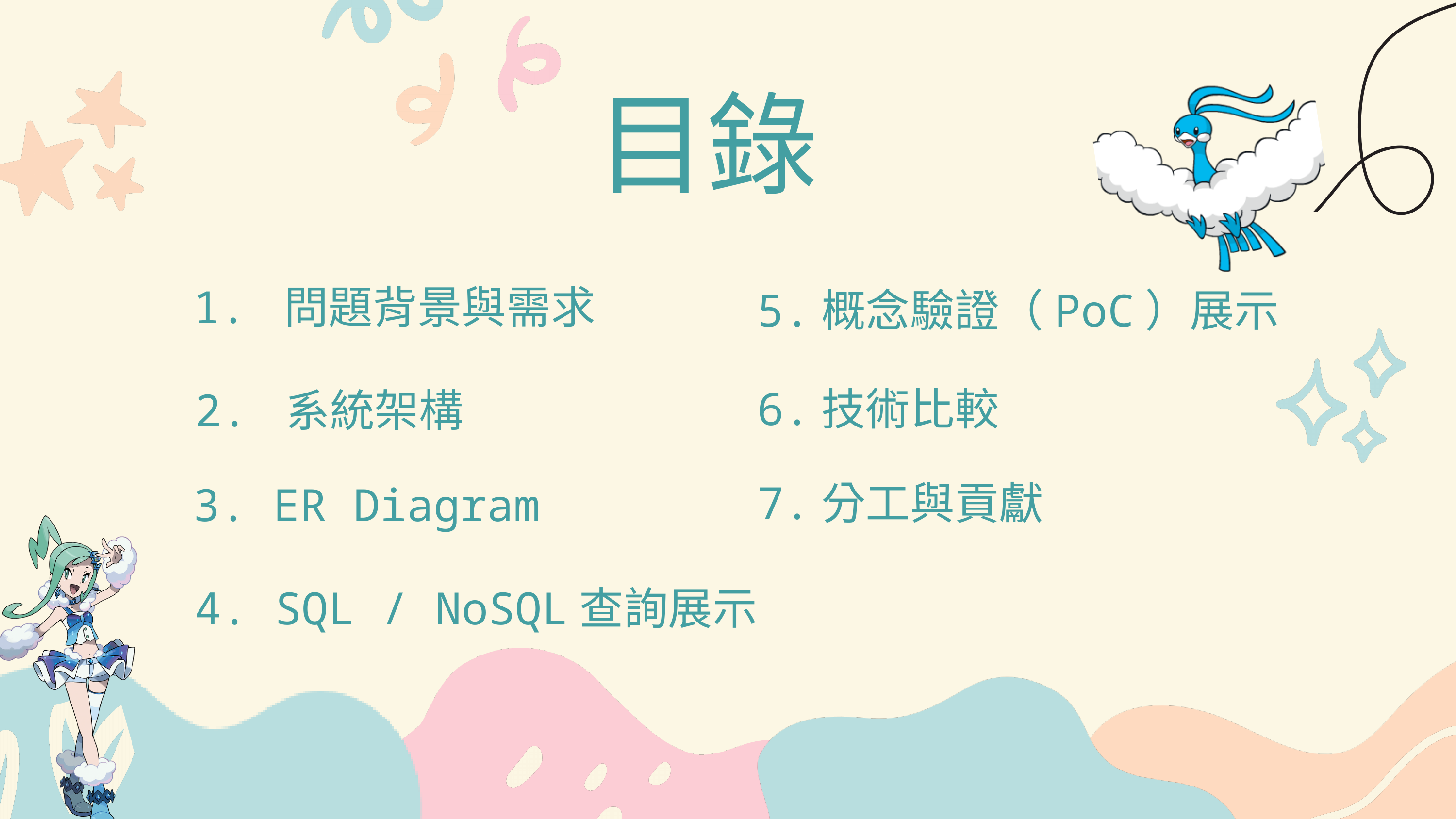

目錄

1. 問題背景與需求
2. 系統架構
3. ER Diagram
4. SQL / NoSQL查詢展示
5.概念驗證（PoC）展示
6.技術比較
7.分工與貢獻